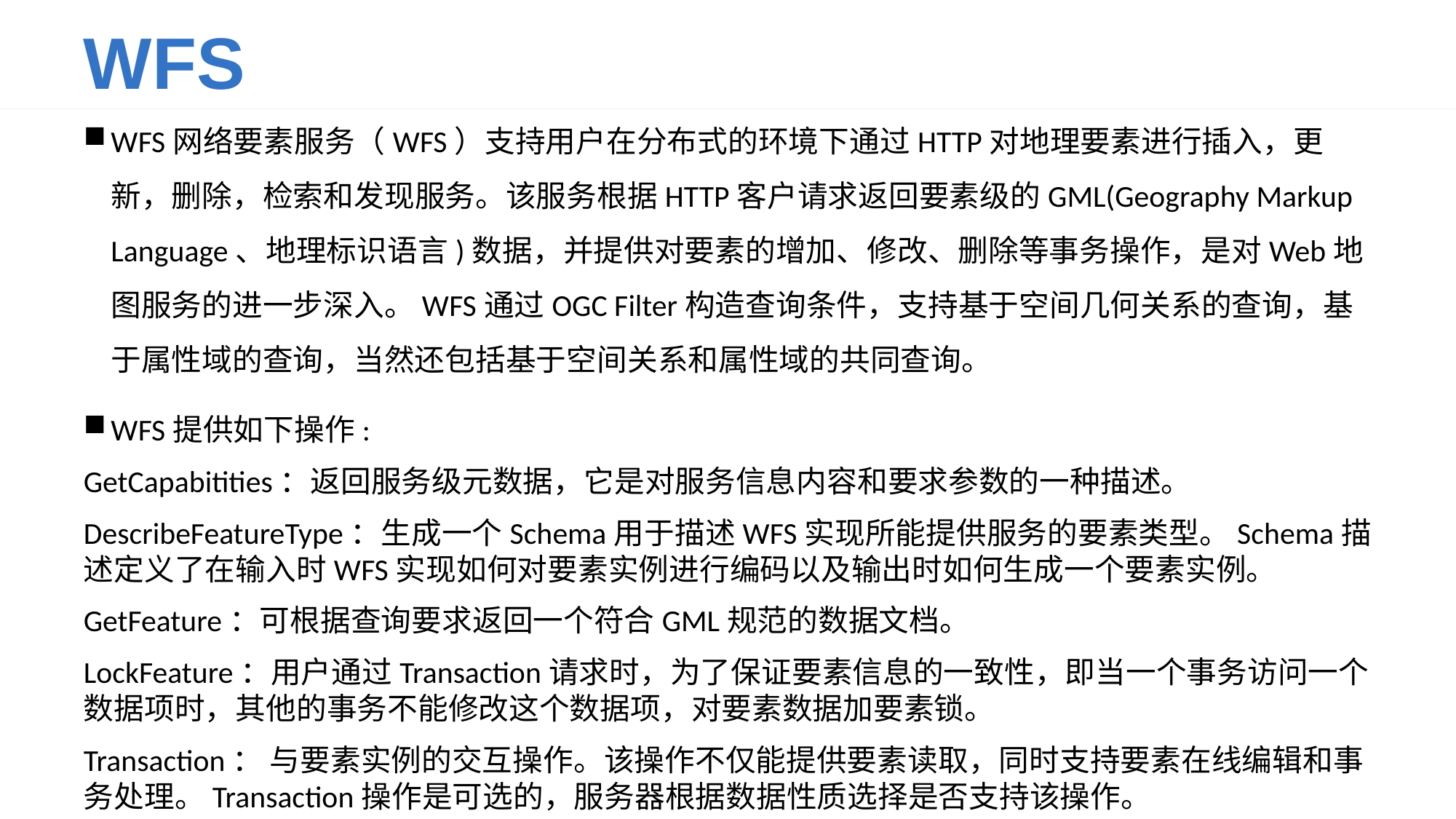

# WFS
WFS网络要素服务（WFS）支持用户在分布式的环境下通过HTTP对地理要素进行插入，更新，删除，检索和发现服务。该服务根据HTTP客户请求返回要素级的GML(Geography Markup Language、地理标识语言)数据，并提供对要素的增加、修改、删除等事务操作，是对Web地图服务的进一步深入。WFS通过OGC Filter构造查询条件，支持基于空间几何关系的查询，基于属性域的查询，当然还包括基于空间关系和属性域的共同查询。
WFS提供如下操作:
GetCapabitities：返回服务级元数据，它是对服务信息内容和要求参数的一种描述。
DescribeFeatureType：生成一个Schema用于描述WFS实现所能提供服务的要素类型。Schema描述定义了在输入时WFS实现如何对要素实例进行编码以及输出时如何生成一个要素实例。
GetFeature：可根据查询要求返回一个符合GML规范的数据文档。
LockFeature：用户通过Transaction请求时，为了保证要素信息的一致性，即当一个事务访问一个数据项时，其他的事务不能修改这个数据项，对要素数据加要素锁。
Transaction： 与要素实例的交互操作。该操作不仅能提供要素读取，同时支持要素在线编辑和事务处理。Transaction操作是可选的，服务器根据数据性质选择是否支持该操作。